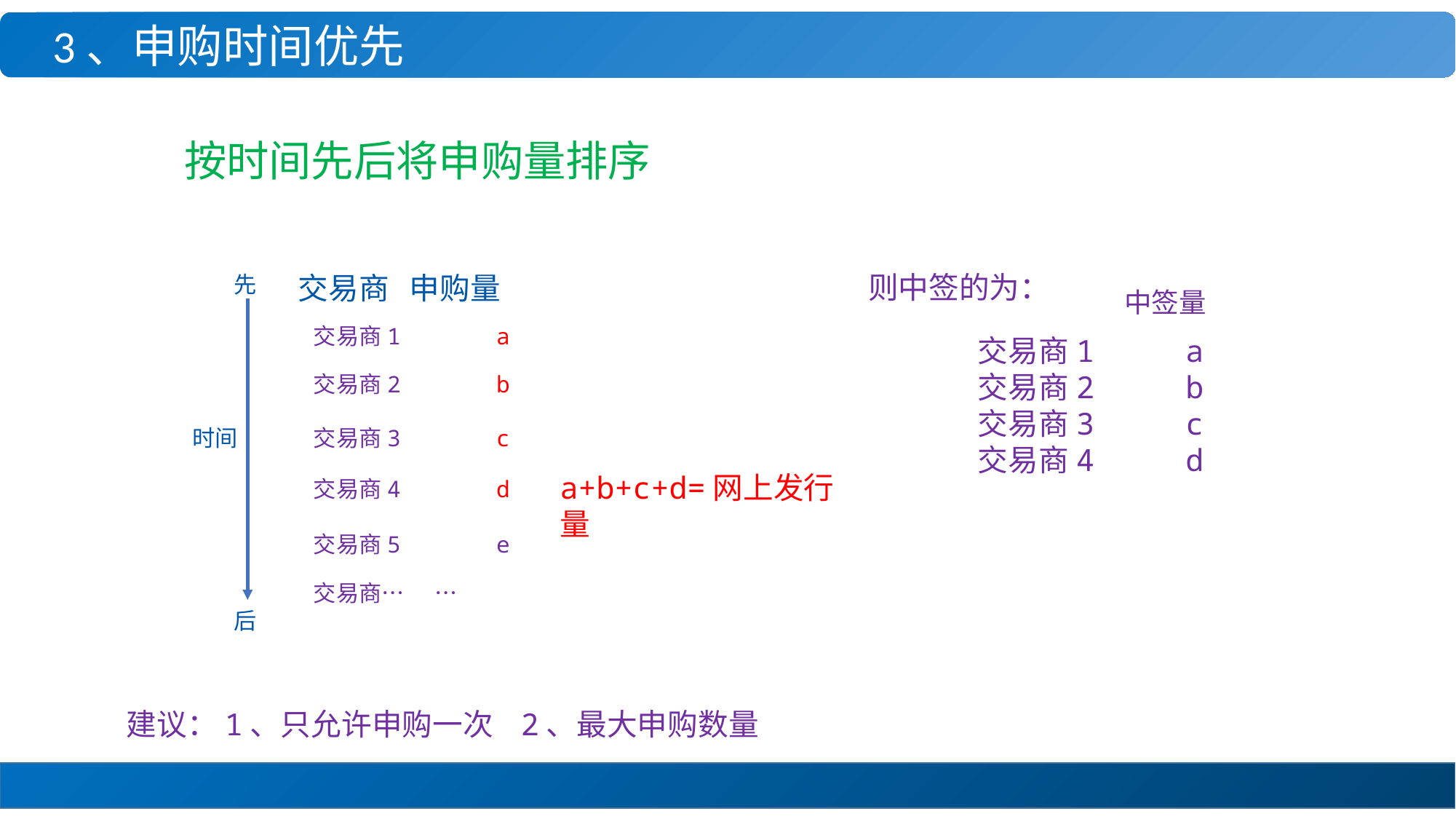

3、申购时间优先

按时间先后将申购量排序
则中签的为：
交易商   申购量
先
中签量
交易商1       a
交易商1     a
交易商2     b
交易商3     c
交易商4     d
交易商2       b
时间
交易商3       c
a+b+c+d=网上发行量
交易商4       d
交易商5       e
交易商…      …
后
建议：1、只允许申购一次   2、最大申购数量